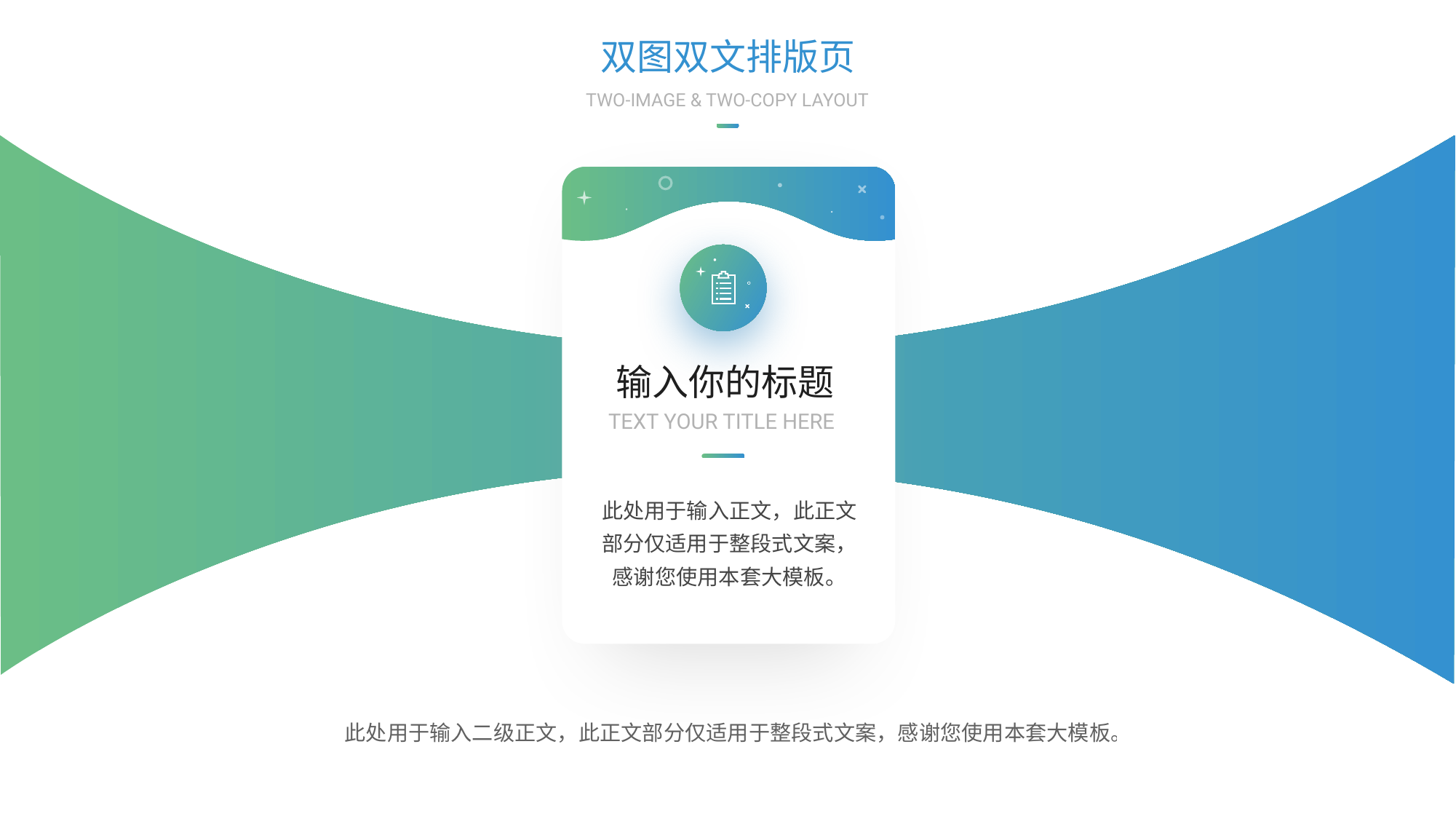

双图双文排版页
TWO-IMAGE & TWO-COPY LAYOUT

输入你的标题
TEXT YOUR TITLE HERE

此处用于输入正文，此正文部分仅适用于整段式文案，感谢您使用本套大模板。
此处用于输入二级正文，此正文部分仅适用于整段式文案，感谢您使用本套大模板。